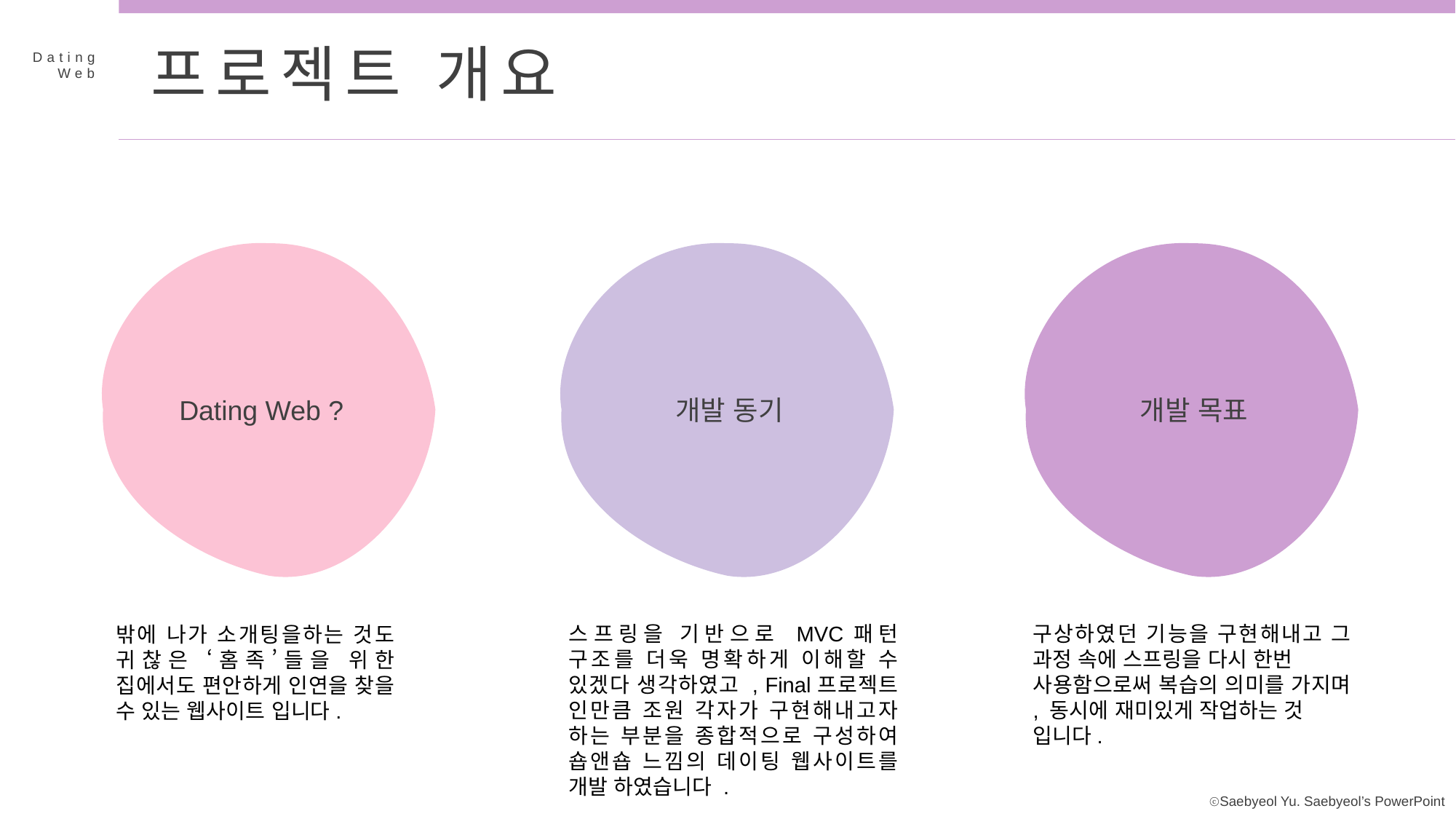

프로젝트 개요
Dating
   Web

Dating Web ?
개발 동기
개발 목표
스프링을 기반으로 MVC패턴 구조를 더욱 명확하게 이해할 수 있겠다 생각하였고 , Final프로젝트 인만큼 조원 각자가 구현해내고자 하는 부분을 종합적으로 구성하여 숍앤숍 느낌의 데이팅 웹사이트를 개발 하였습니다 .
구상하였던 기능을 구현해내고 그 과정 속에 스프링을 다시 한번
사용함으로써 복습의 의미를 가지며 , 동시에 재미있게 작업하는 것
입니다.
밖에 나가 소개팅을하는 것도 귀찮은 ‘홈족’들을 위한 집에서도 편안하게 인연을 찾을 수 있는 웹사이트 입니다.